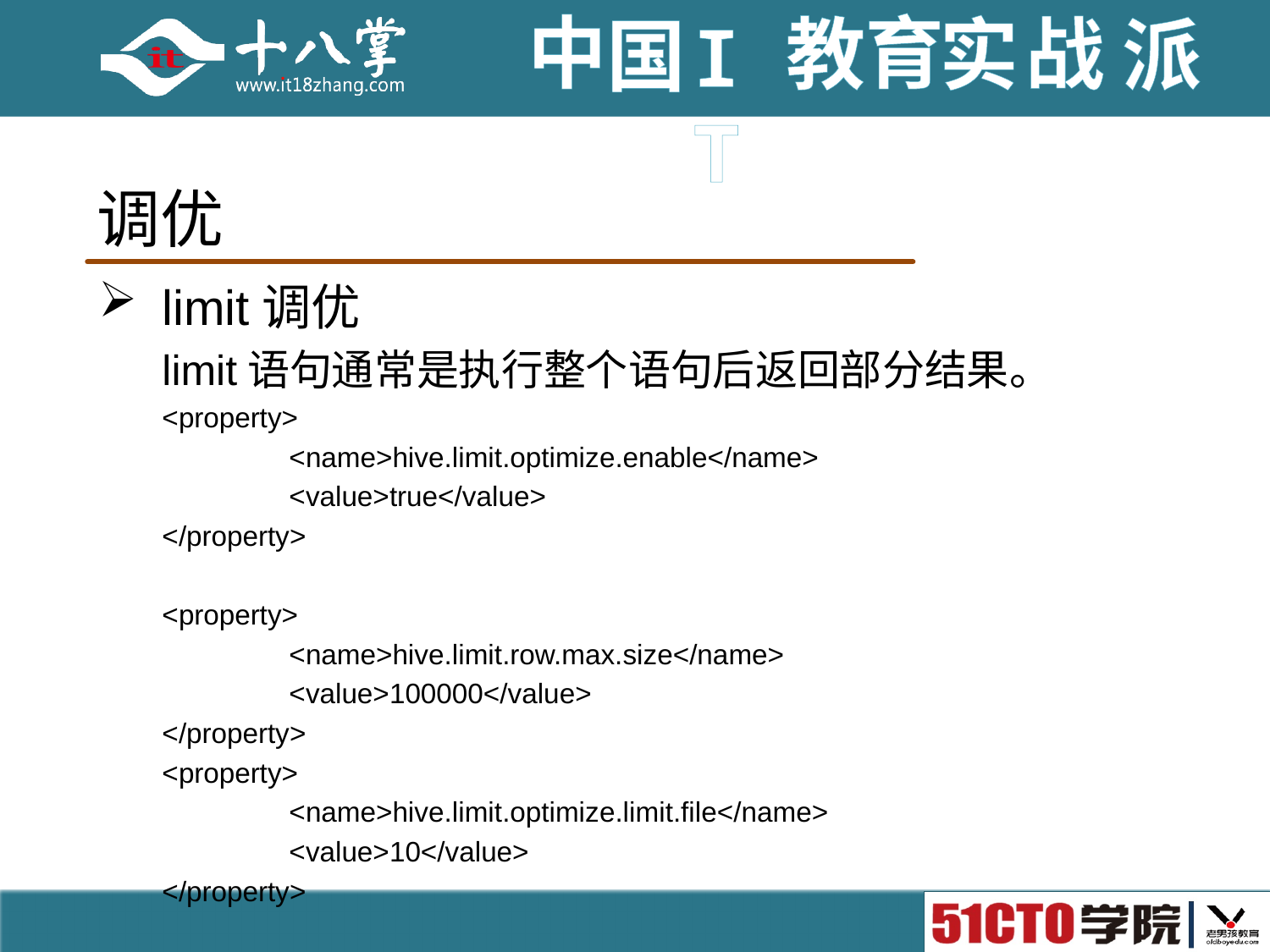

# 调优
limit调优
limit语句通常是执行整个语句后返回部分结果。
<property>
	<name>hive.limit.optimize.enable</name>
	<value>true</value>
</property>

<property>
	<name>hive.limit.row.max.size</name>
	<value>100000</value>
</property>
<property>
	<name>hive.limit.optimize.limit.file</name>
	<value>10</value>
</property>